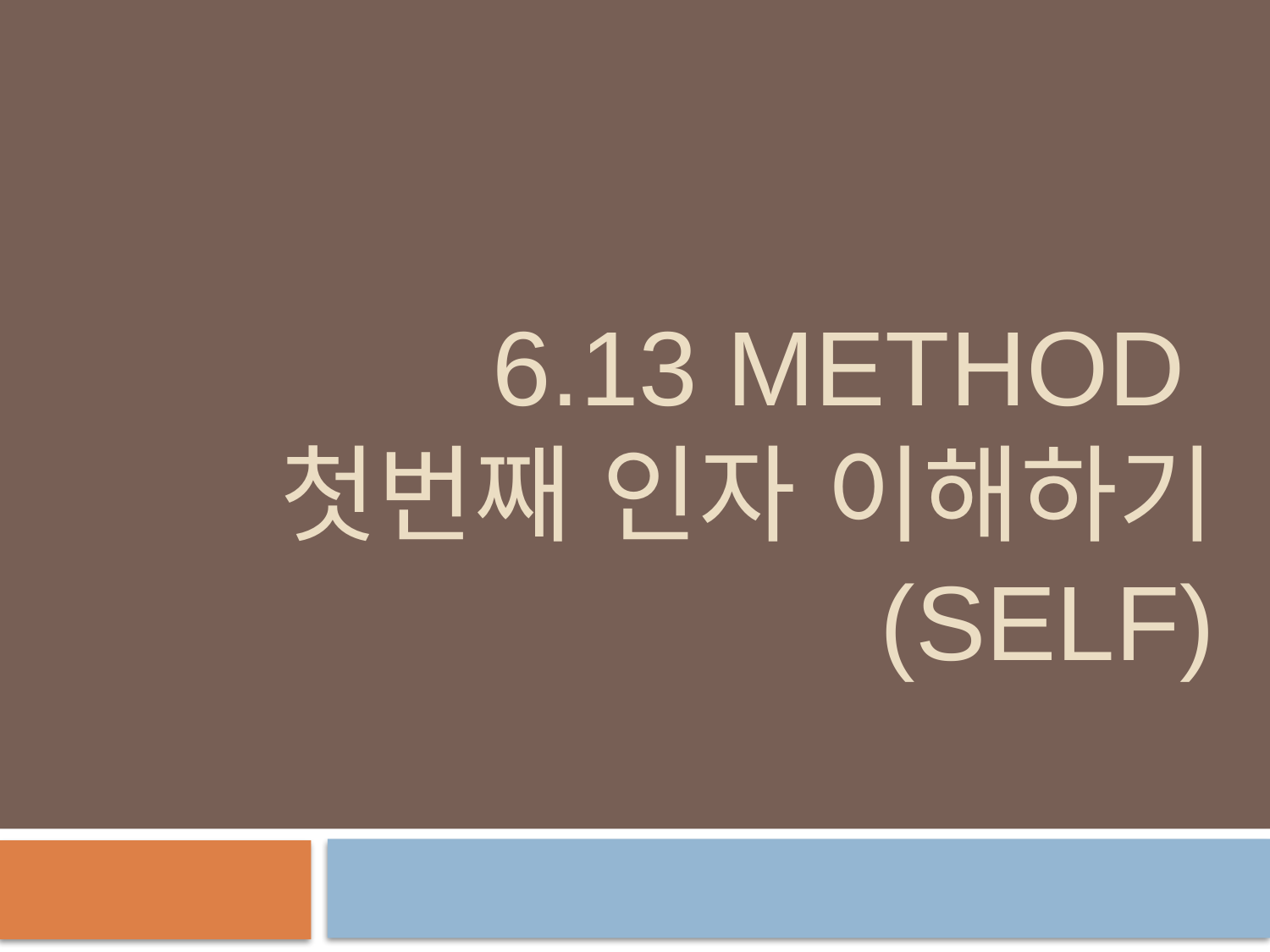

# 6.13 Method 첫번째 인자 이해하기 (self)